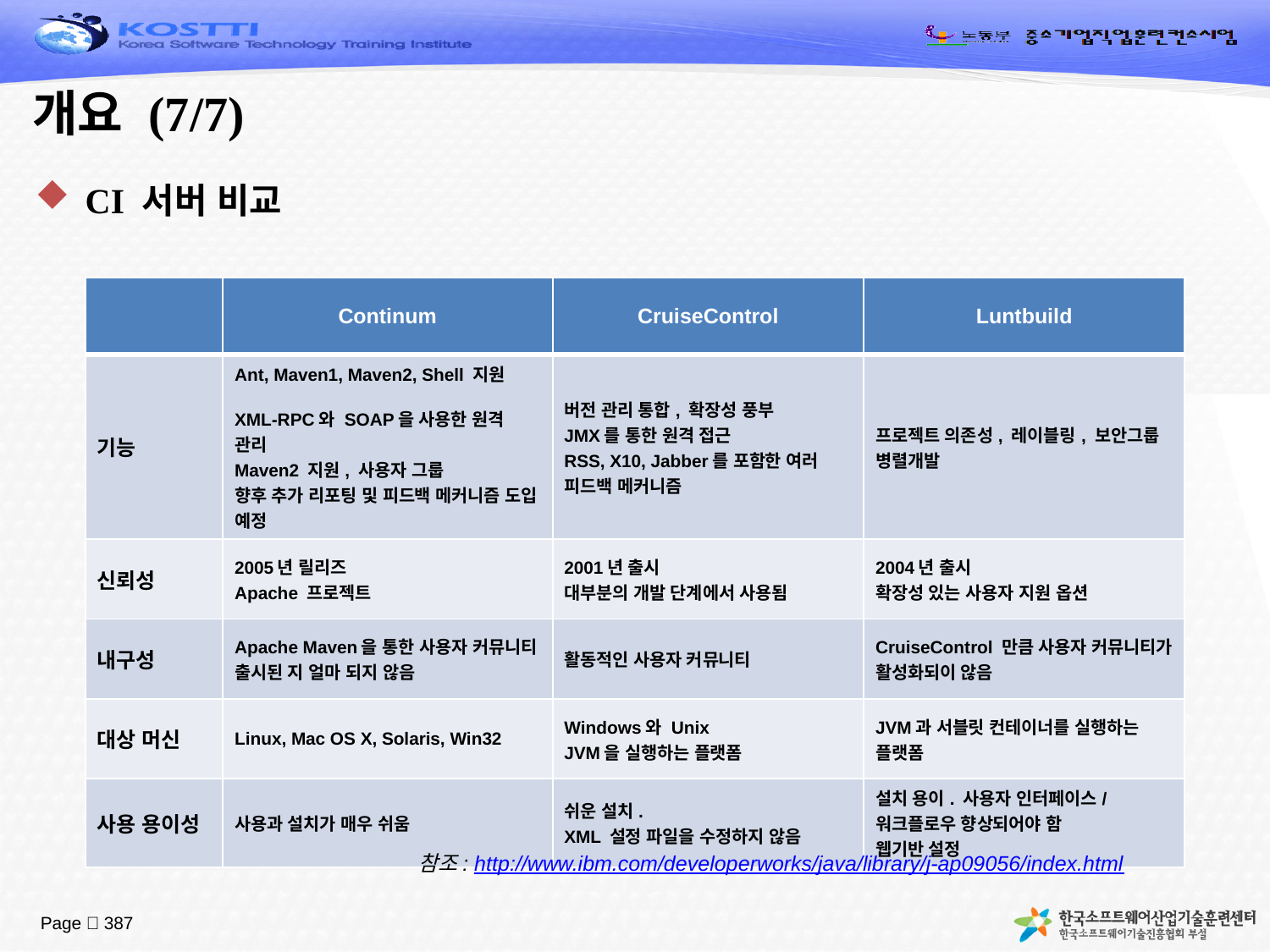

# 개요 (7/7)
CI 서버 비교
|  | Continum | CruiseControl | Luntbuild |
| --- | --- | --- | --- |
| 기능 | Ant, Maven1, Maven2, Shell 지원 XML-RPC와 SOAP을 사용한 원격 관리 Maven2 지원, 사용자 그룹 향후 추가 리포팅 및 피드백 메커니즘 도입 예정 | 버전 관리 통합, 확장성 풍부 JMX를 통한 원격 접근 RSS, X10, Jabber를 포함한 여러 피드백 메커니즘 | 프로젝트 의존성, 레이블링, 보안그룹 병렬개발 |
| 신뢰성 | 2005년 릴리즈 Apache 프로젝트 | 2001년 출시 대부분의 개발 단계에서 사용됨 | 2004년 출시 확장성 있는 사용자 지원 옵션 |
| 내구성 | Apache Maven을 통한 사용자 커뮤니티 출시된 지 얼마 되지 않음 | 활동적인 사용자 커뮤니티 | CruiseControl 만큼 사용자 커뮤니티가 활성화되이 않음 |
| 대상 머신 | Linux, Mac OS X, Solaris, Win32 | Windows와 Unix JVM을 실행하는 플랫폼 | JVM과 서블릿 컨테이너를 실행하는 플랫폼 |
| 사용 용이성 | 사용과 설치가 매우 쉬움 | 쉬운 설치. XML 설정 파일을 수정하지 않음 | 설치 용이. 사용자 인터페이스/워크플로우 향상되어야 함 웹기반 설정 |
참조: http://www.ibm.com/developerworks/java/library/j-ap09056/index.html